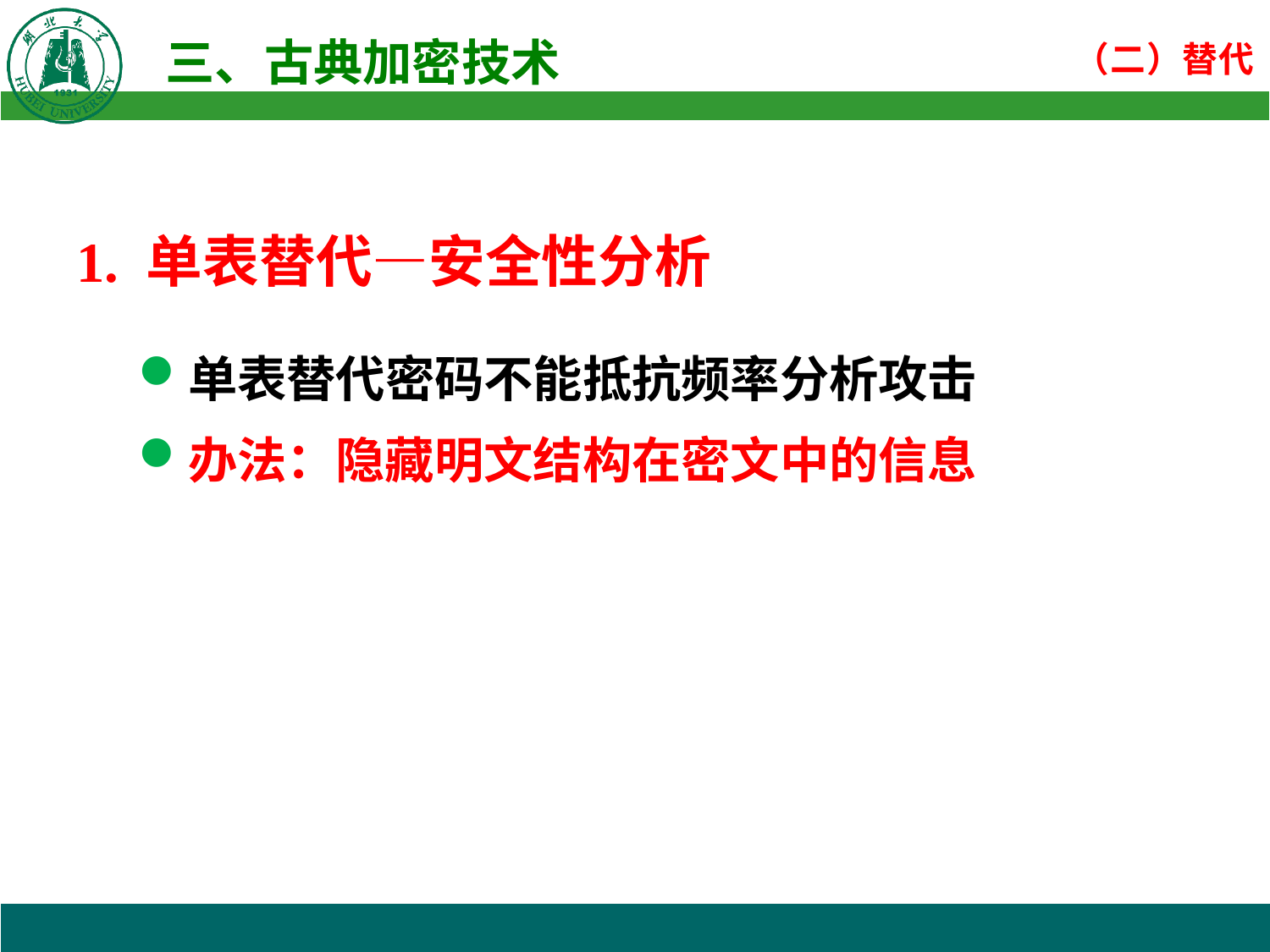

1. 单表替代—安全性分析
单表替代密码不能抵抗频率分析攻击
办法：隐藏明文结构在密文中的信息